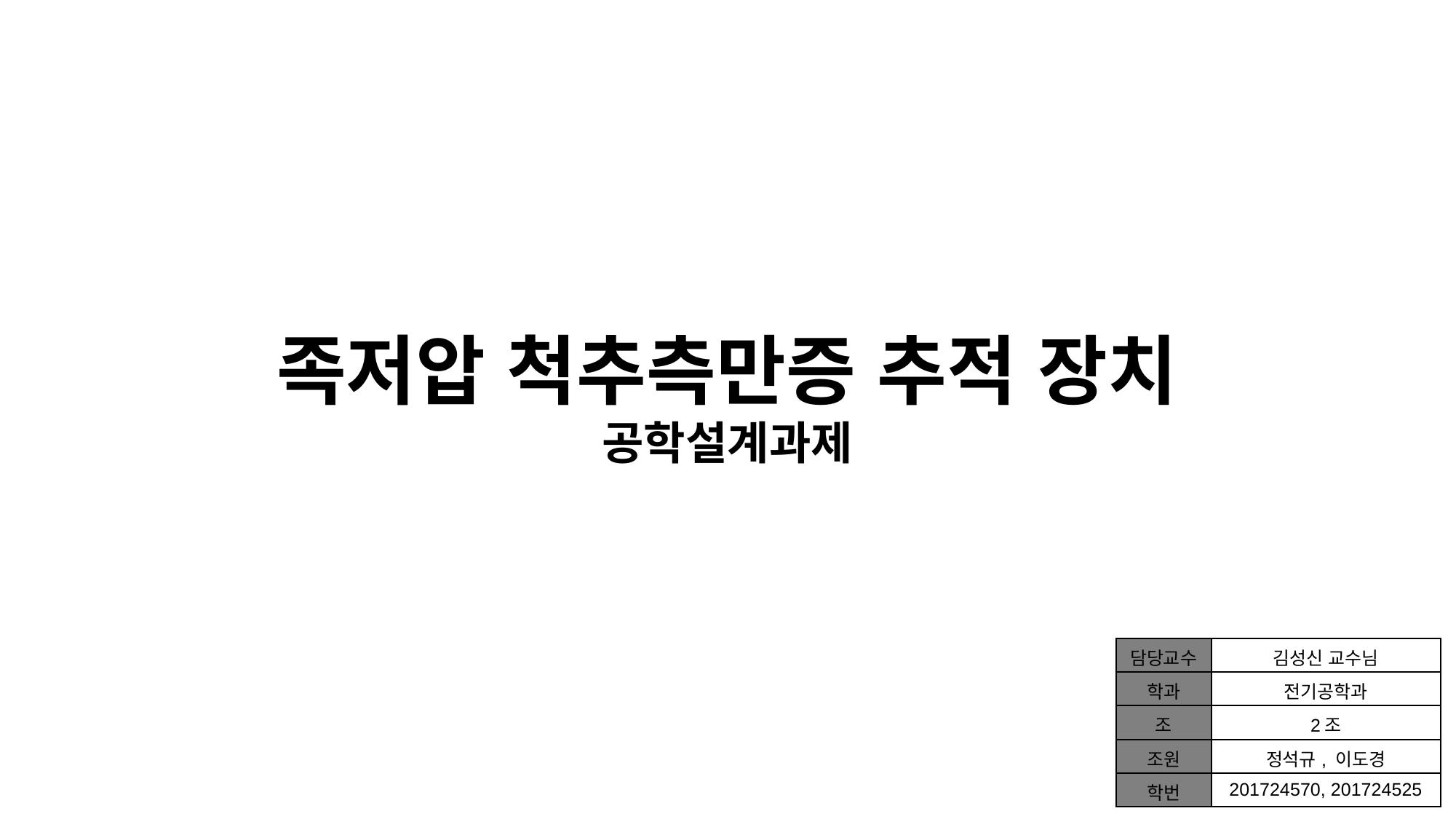

족저압 척추측만증 추적 장치
공학설계과제
| 담당교수 | 김성신 교수님 |
| --- | --- |
| 학과 | 전기공학과 |
| 조 | 2조 |
| 조원 | 정석규, 이도경 |
| 학번 | 201724570, 201724525 |